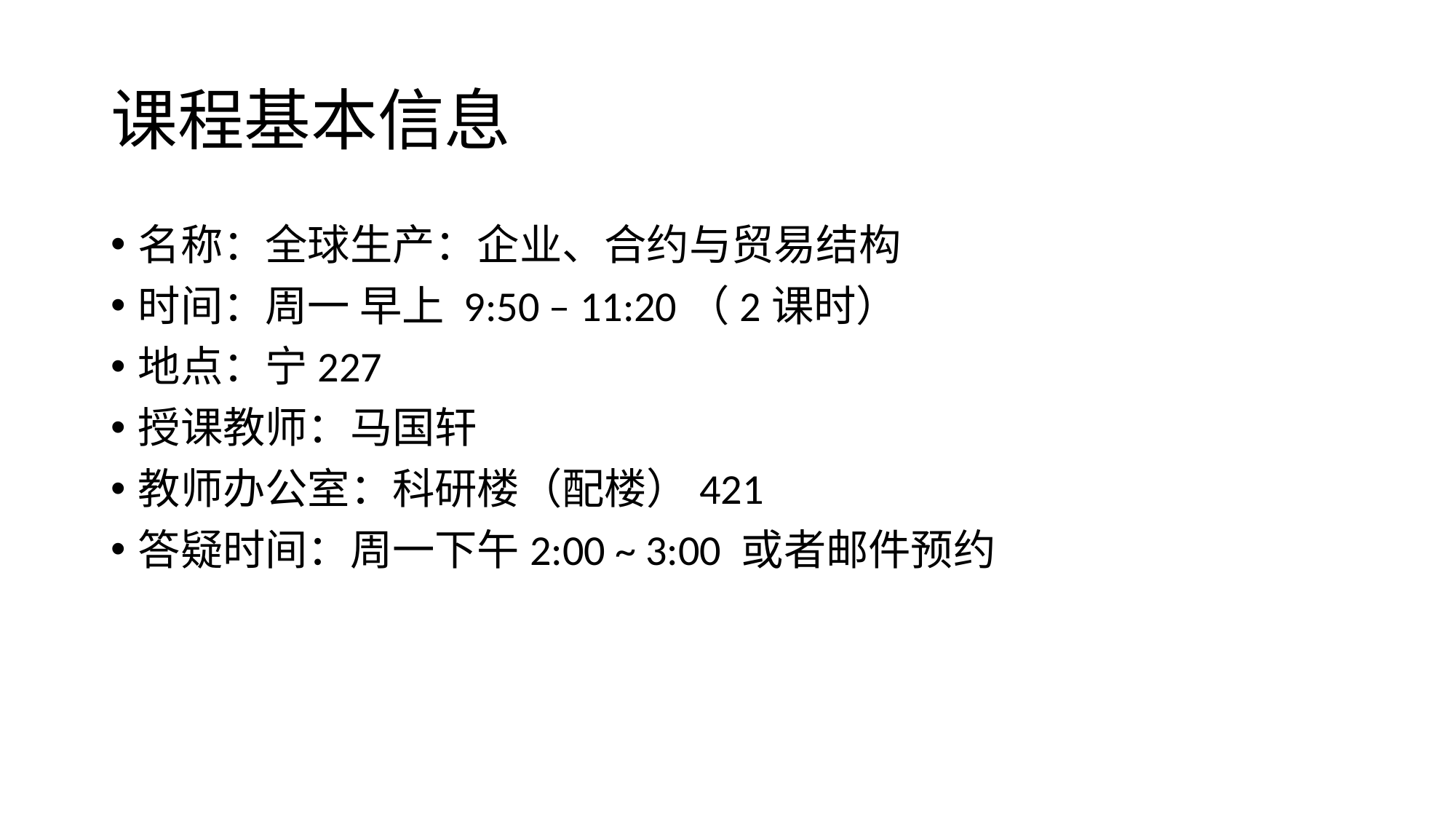

# 课程基本信息
名称：全球生产：企业、合约与贸易结构
时间：周一 早上 9:50 – 11:20（2课时）
地点：宁227
授课教师：马国轩
教师办公室：科研楼（配楼）421
答疑时间：周一下午2:00 ~ 3:00 或者邮件预约